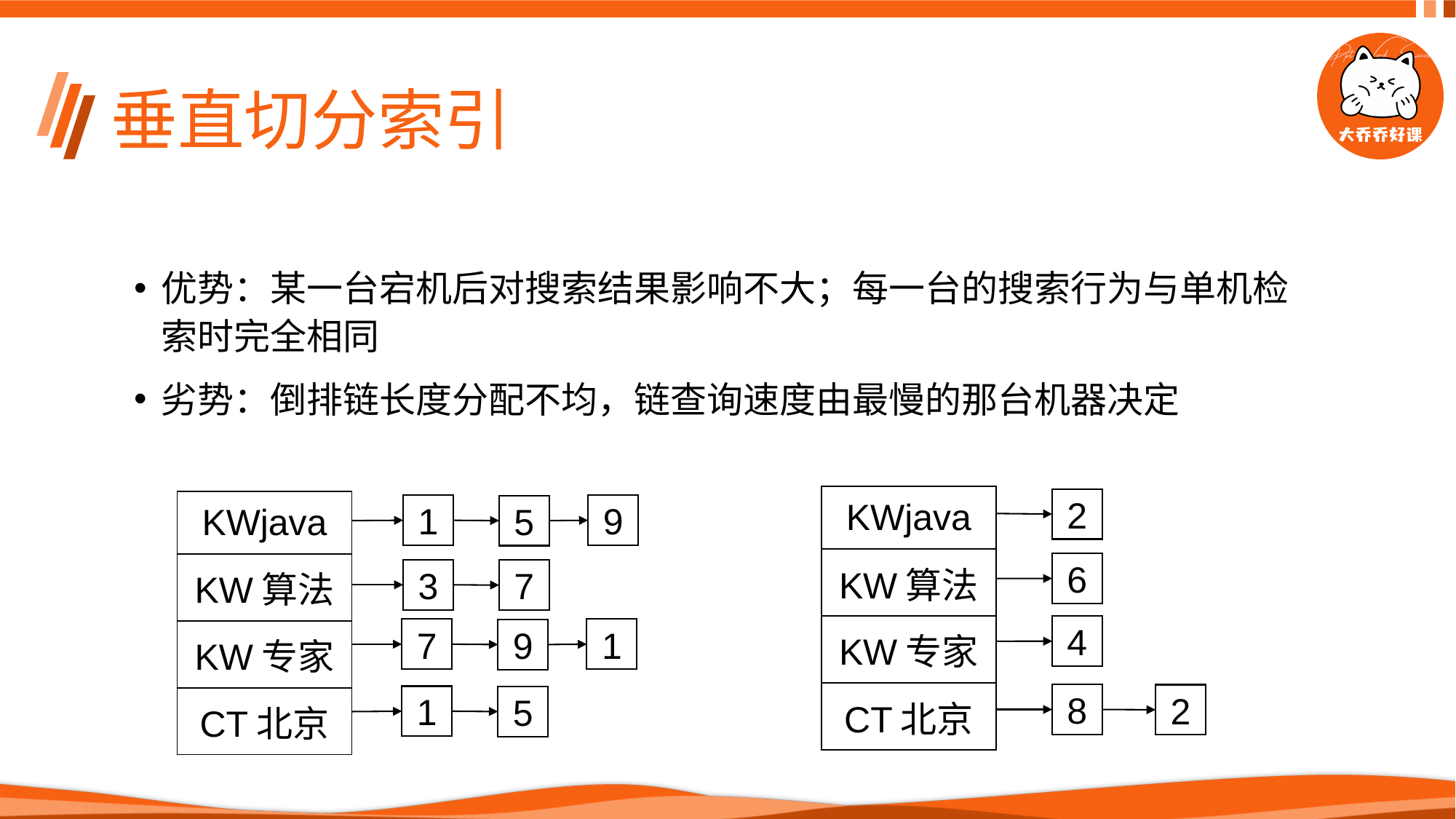

# 垂直切分索引
优势：某一台宕机后对搜索结果影响不大；每一台的搜索行为与单机检索时完全相同
劣势：倒排链长度分配不均，链查询速度由最慢的那台机器决定
| KWjava |
| --- |
| KW算法 |
| KW专家 |
| CT北京 |
2
| KWjava |
| --- |
| KW算法 |
| KW专家 |
| CT北京 |
1
9
5
6
3
7
4
7
1
9
8
2
1
5